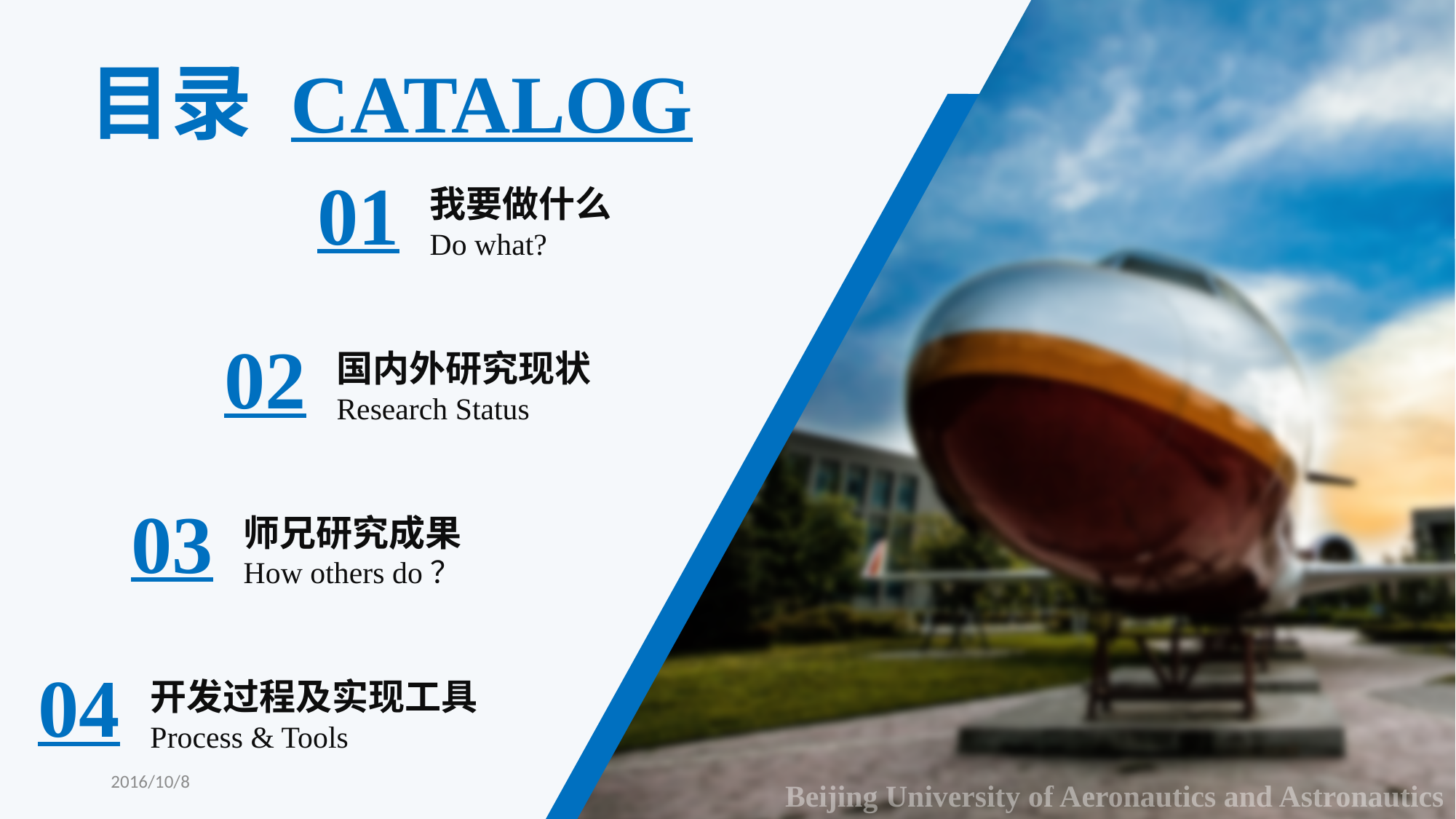

目录 CATALOG

01
我要做什么
Do what?
02
国内外研究现状
Research Status
03
师兄研究成果
How others do？
04
开发过程及实现工具
Process & Tools
2016/10/8
Beijing University of Aeronautics and Astronautics